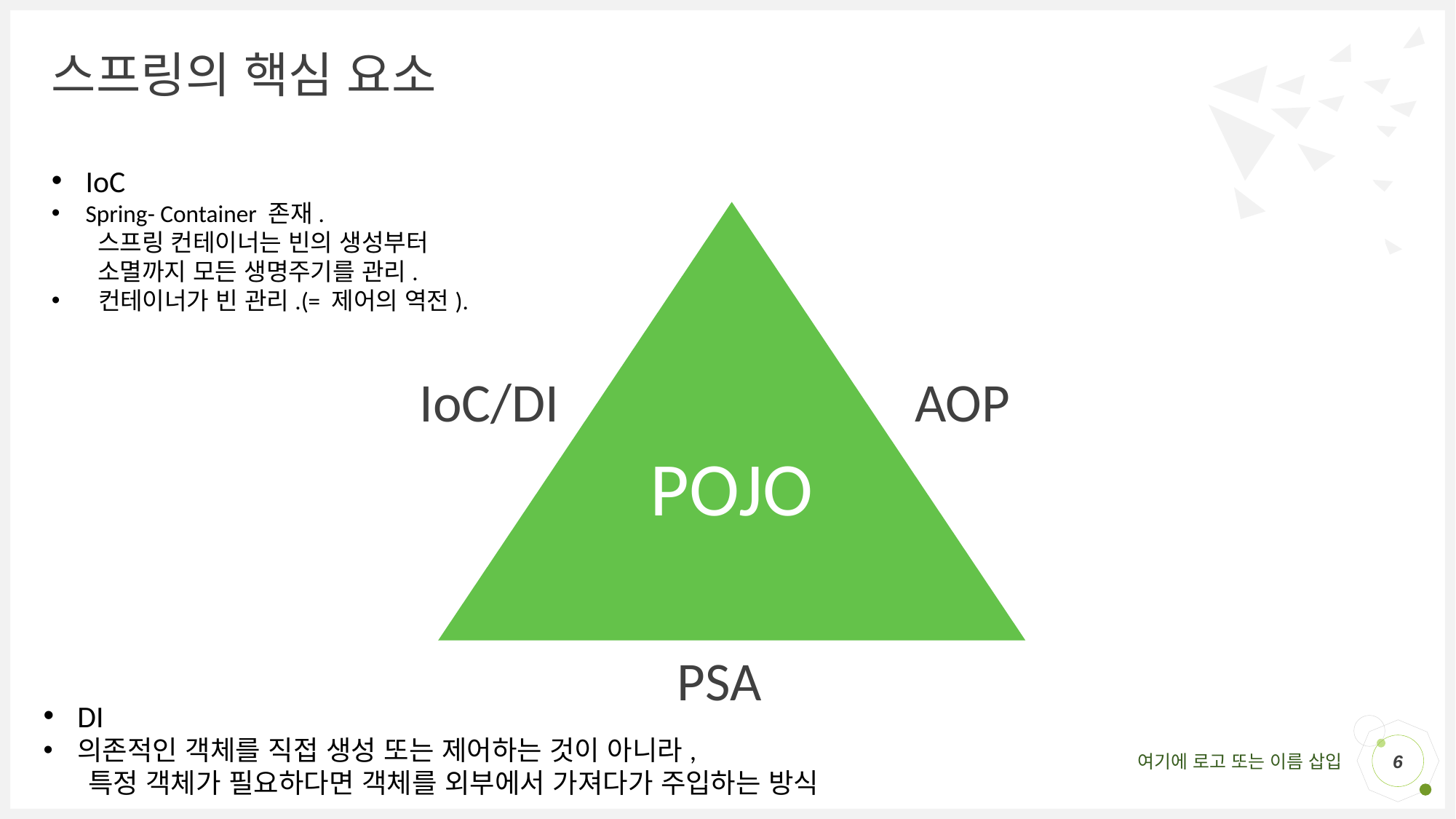

# 스프링의 핵심 요소
IoC
Spring- Container 존재.
      스프링 컨테이너는 빈의 생성부터
      소멸까지 모든 생명주기를 관리.
 컨테이너가 빈 관리.(= 제어의 역전).
POJO

AOP
IoC/DI
PSA
DI
의존적인 객체를 직접 생성 또는 제어하는 것이 아니라,
     특정 객체가 필요하다면 객체를 외부에서 가져다가 주입하는 방식
6